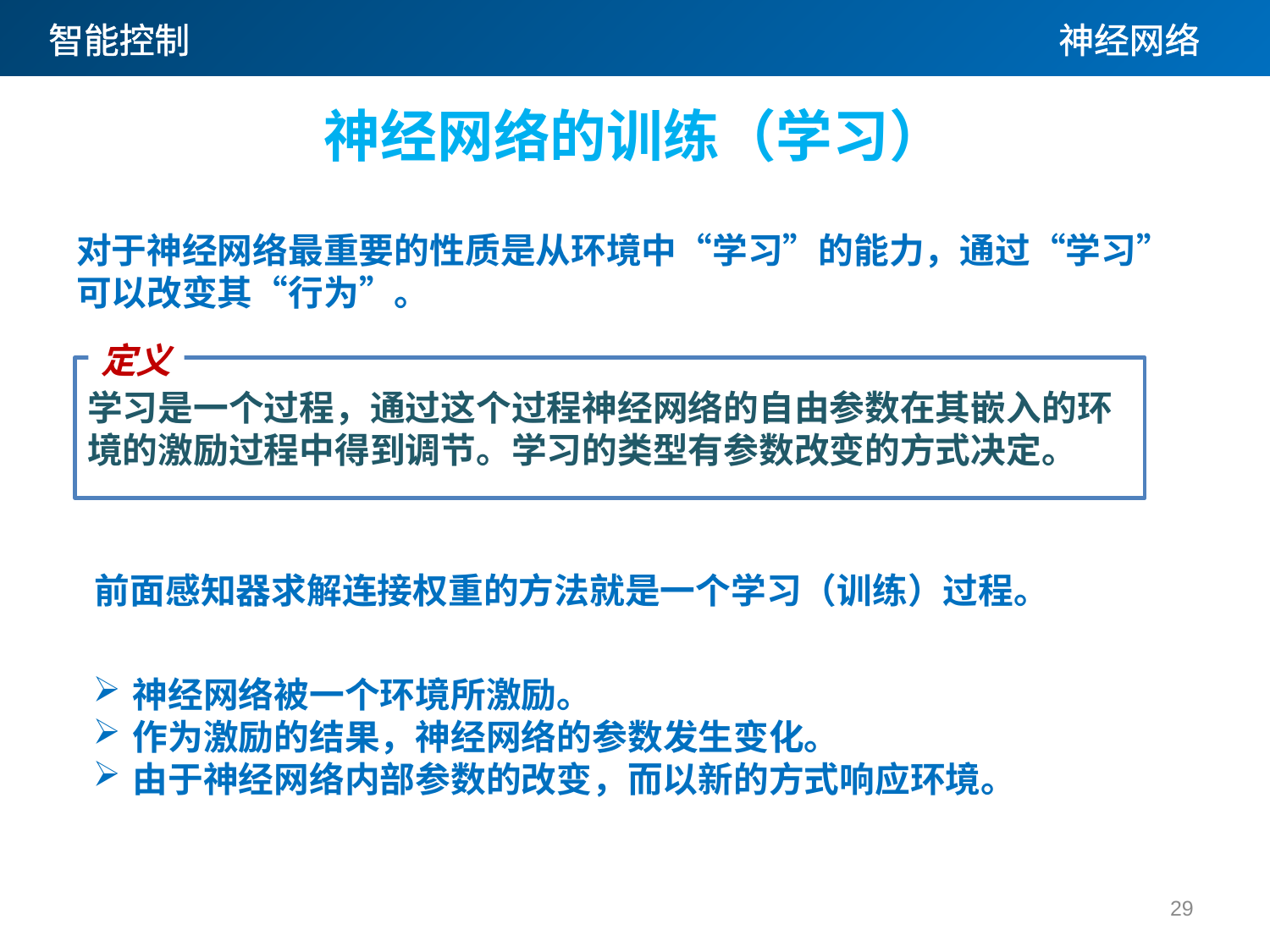

神经网络的训练（学习）
对于神经网络最重要的性质是从环境中“学习”的能力，通过“学习”可以改变其“行为”。
定义

学习是一个过程，通过这个过程神经网络的自由参数在其嵌入的环境的激励过程中得到调节。学习的类型有参数改变的方式决定。

前面感知器求解连接权重的方法就是一个学习（训练）过程。
神经网络被一个环境所激励。
作为激励的结果，神经网络的参数发生变化。
由于神经网络内部参数的改变，而以新的方式响应环境。
29